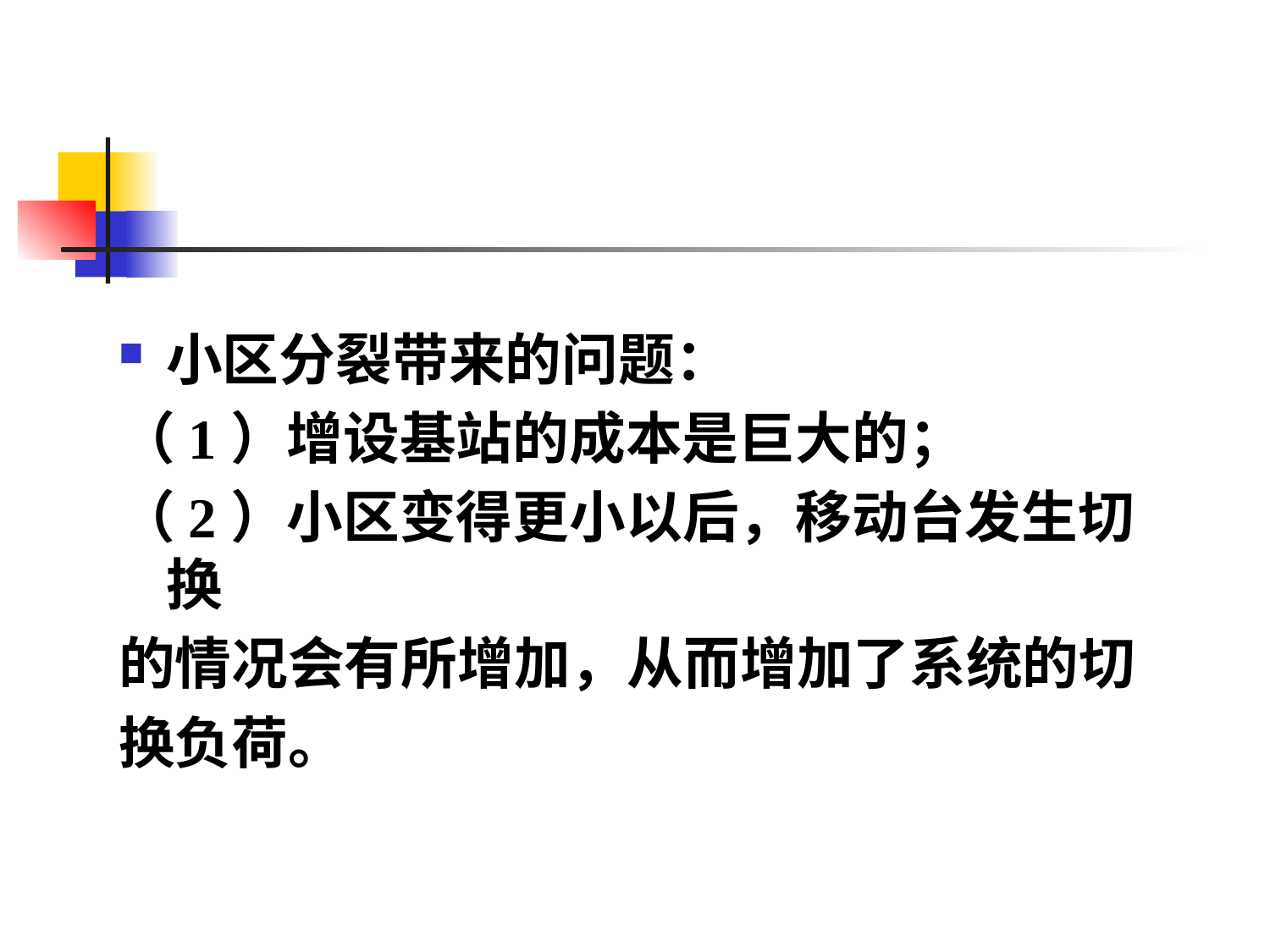

#
小区分裂带来的问题：
（1）增设基站的成本是巨大的；
（2）小区变得更小以后，移动台发生切换
的情况会有所增加，从而增加了系统的切
换负荷。